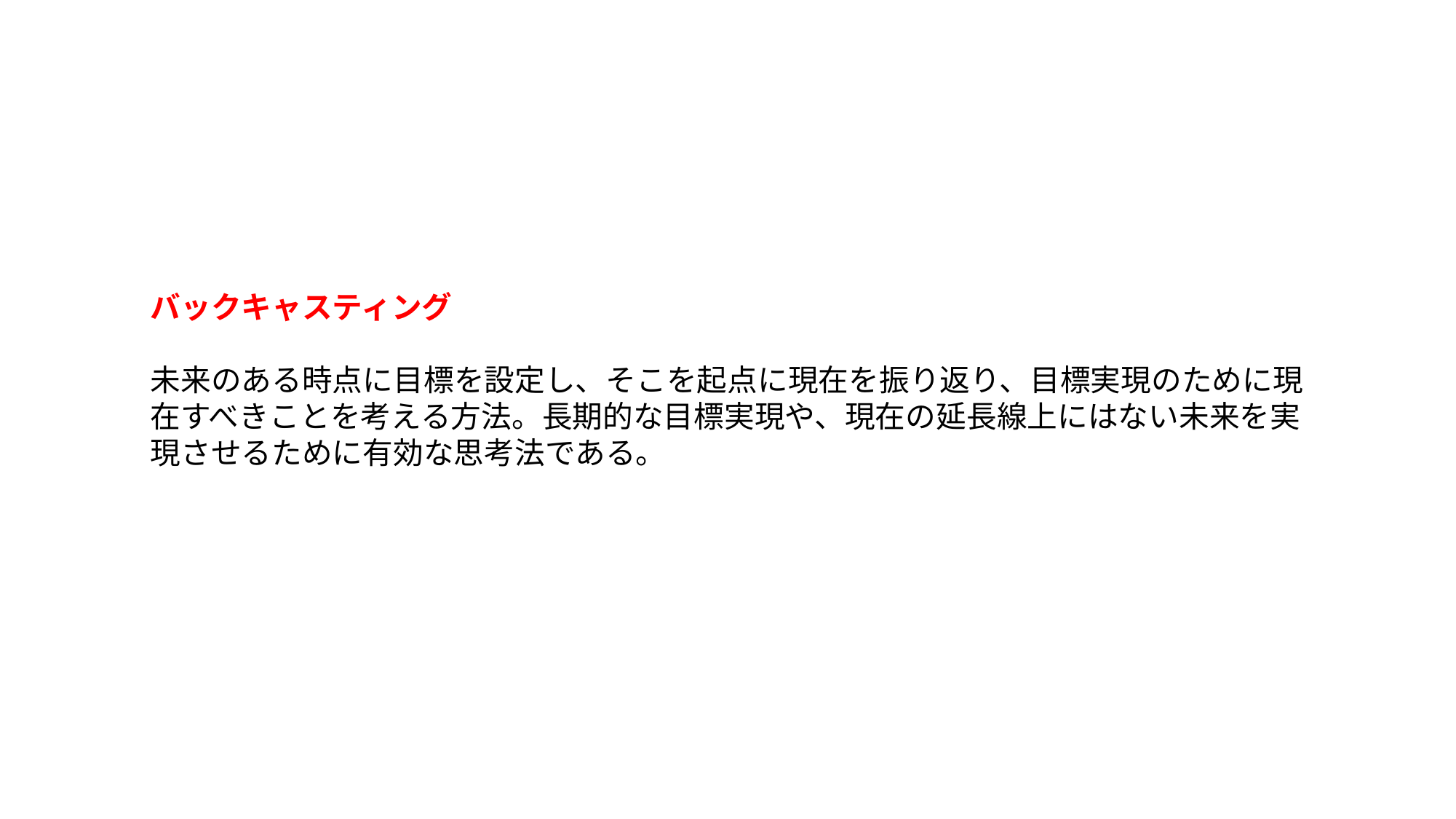

バックキャスティング

未来のある時点に目標を設定し、そこを起点に現在を振り返り、目標実現のために現在すべきことを考える方法。長期的な目標実現や、現在の延長線上にはない未来を実現させるために有効な思考法である。